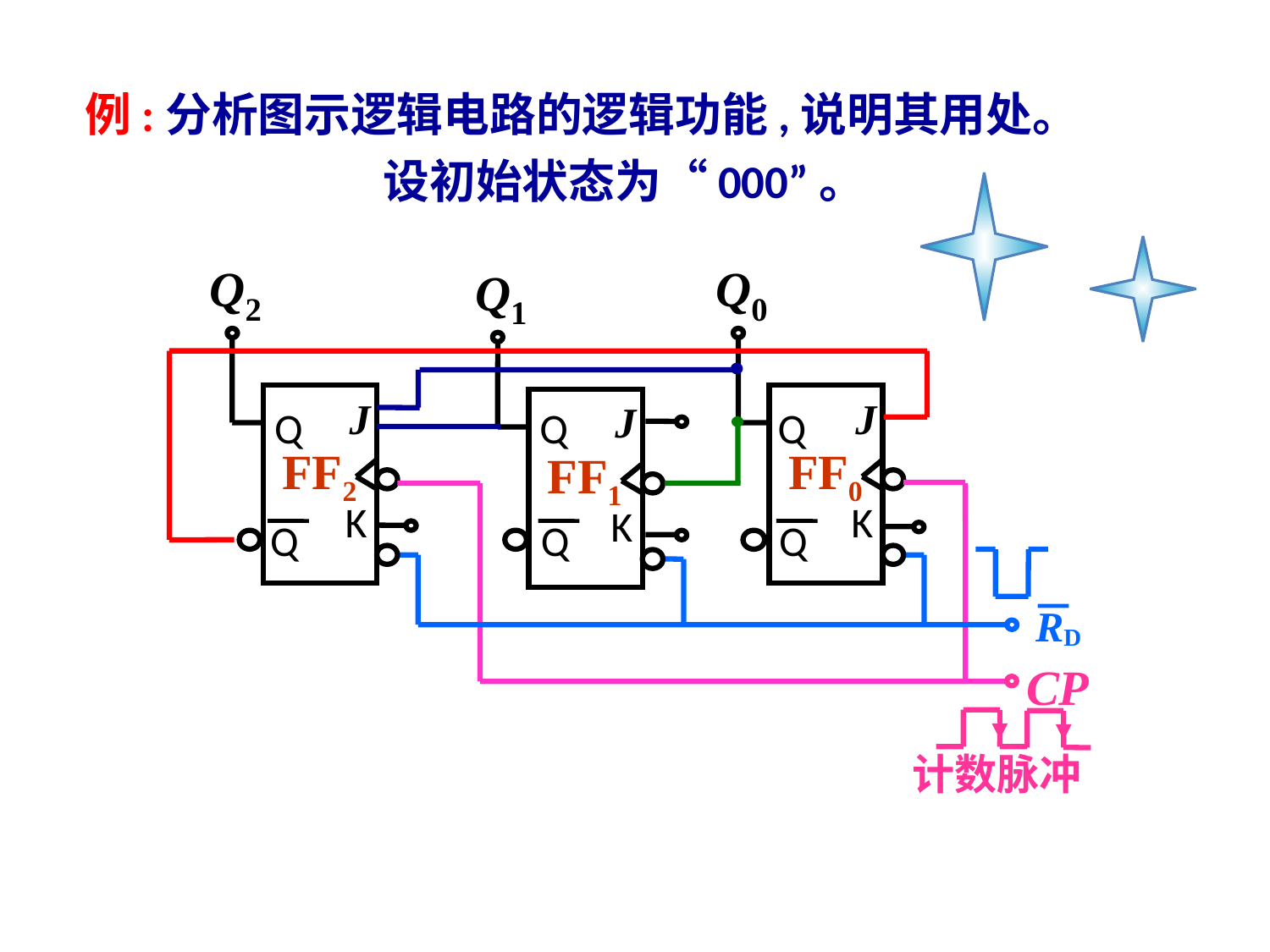

# 例:分析图示逻辑电路的逻辑功能,说明其用处。 设初始状态为“000”。

Q0

Q2

Q1

J
J

J
Q
Q
Q

FF2
FF0
FF1

K
K
K
Q

Q

Q

RD

  CP

计数脉冲